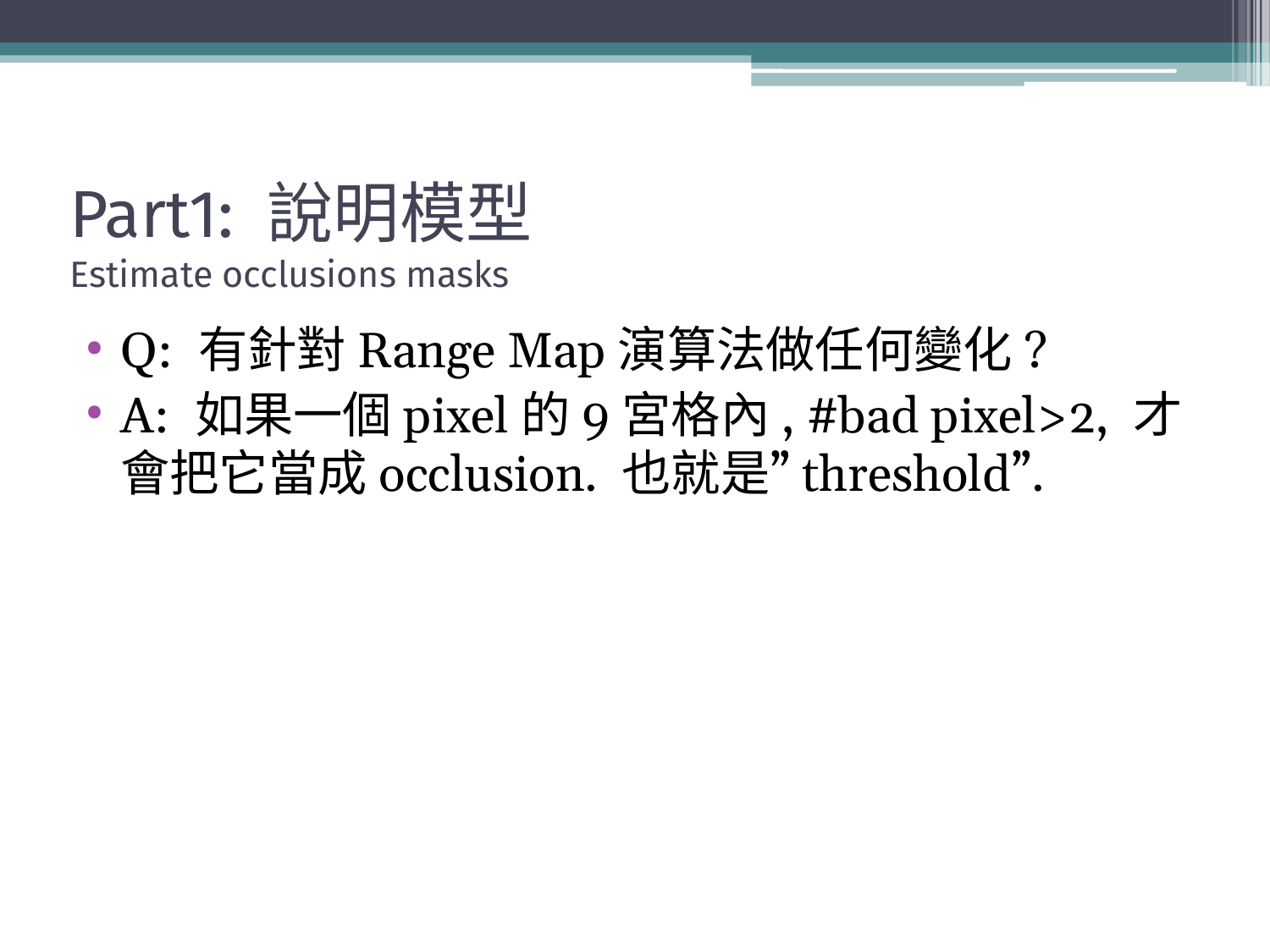

11
# Part1: 說明模型 Estimate occlusions masks
Q: 有針對Range Map演算法做任何變化?
A: 如果一個pixel的9宮格內, #bad pixel>2, 才會把它當成occlusion. 也就是”threshold”.